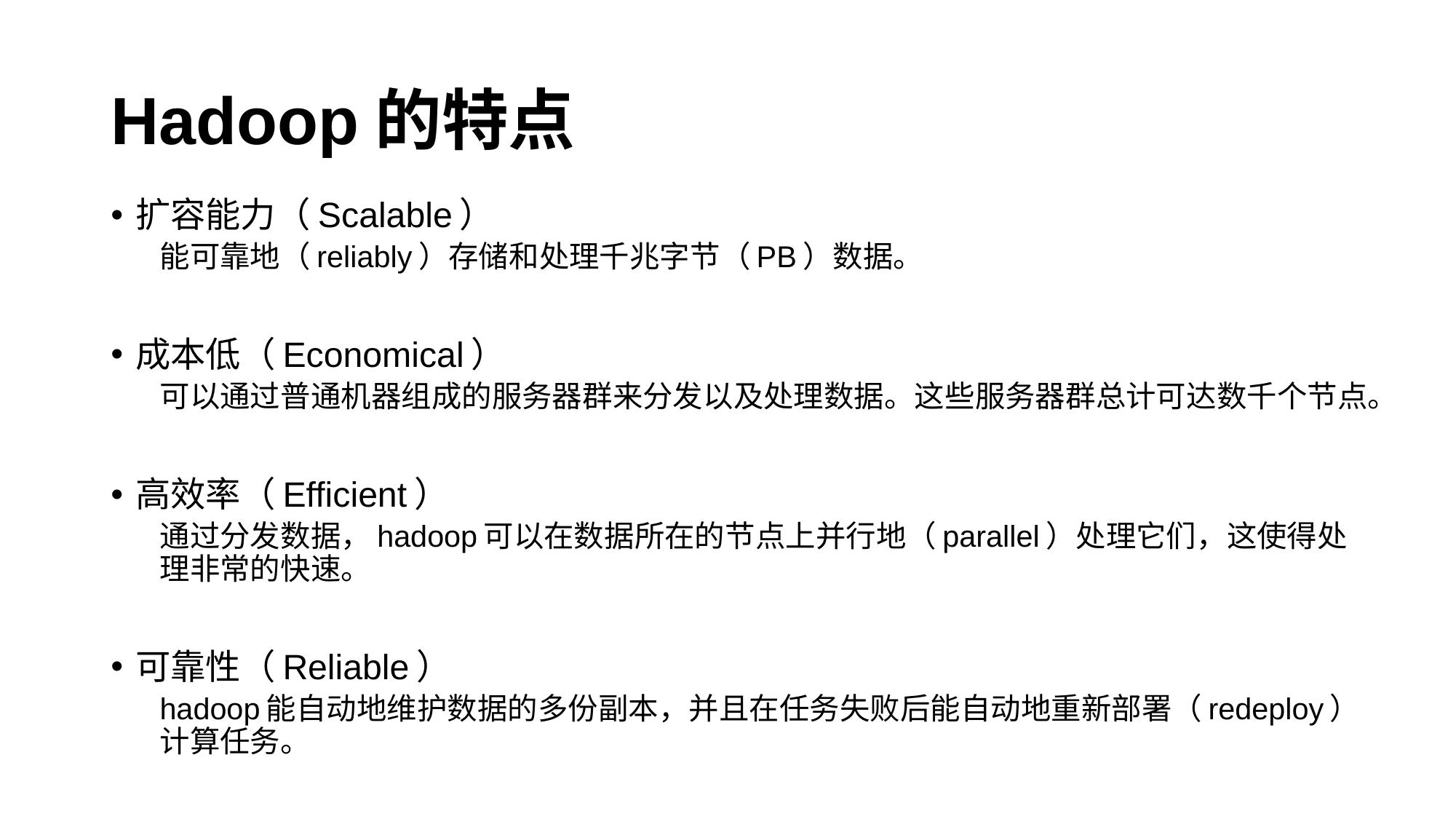

# Hadoop的特点
扩容能力（Scalable）
能可靠地（reliably）存储和处理千兆字节（PB）数据。

成本低（Economical）
可以通过普通机器组成的服务器群来分发以及处理数据。这些服务器群总计可达数千个节点。

高效率（Efficient）
通过分发数据，hadoop可以在数据所在的节点上并行地（parallel）处理它们，这使得处理非常的快速。

可靠性（Reliable）
hadoop能自动地维护数据的多份副本，并且在任务失败后能自动地重新部署（redeploy）计算任务。